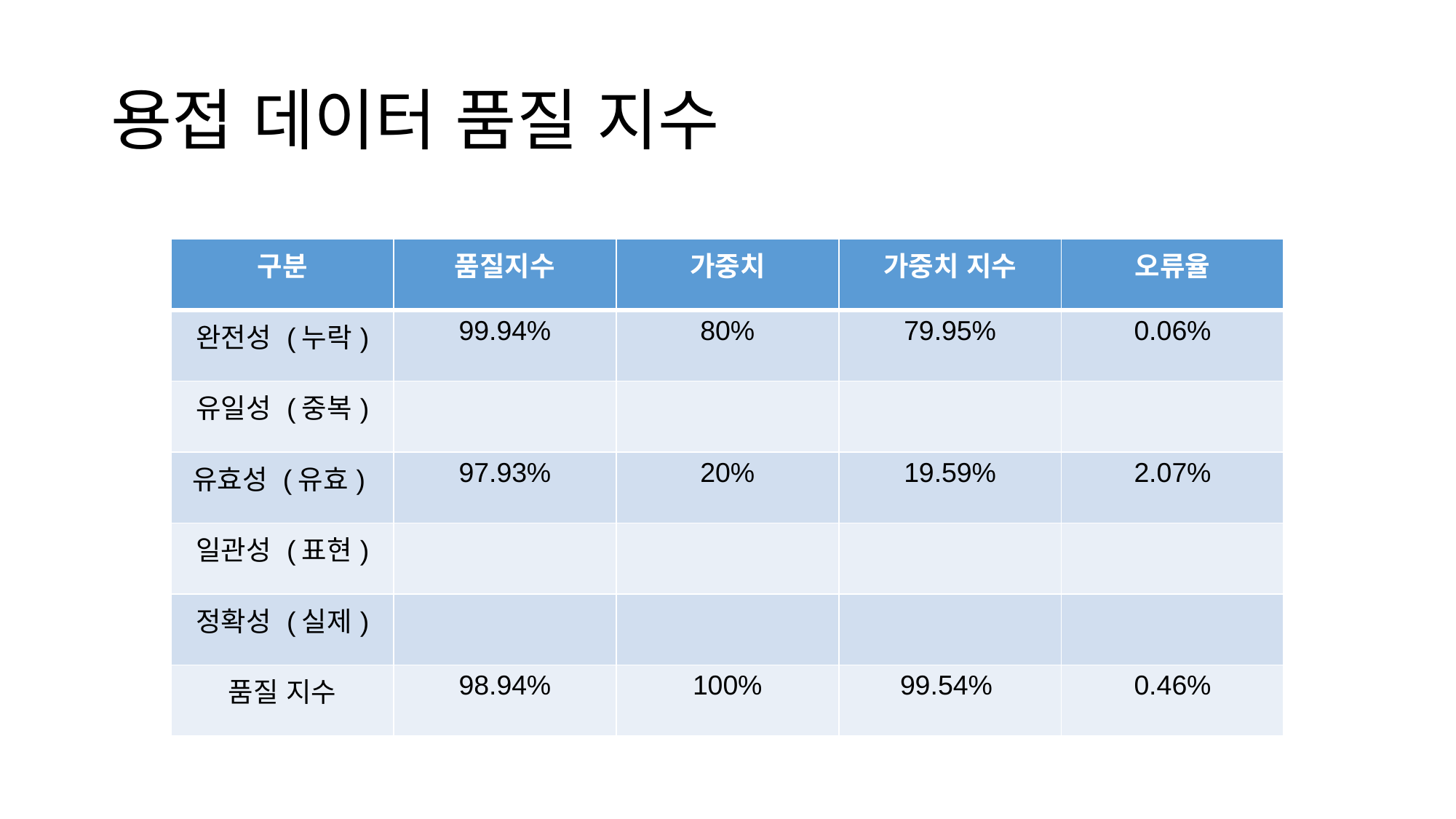

# 용접 데이터 품질 지수
| 구분 | 품질지수 | 가중치 | 가중치 지수 | 오류율 |
| --- | --- | --- | --- | --- |
| 완전성 (누락) | 99.94% | 80% | 79.95% | 0.06% |
| 유일성 (중복) |  |  |  |  |
| 유효성 (유효) | 97.93% | 20% | 19.59% | 2.07% |
| 일관성 (표현) |  |  |  |  |
| 정확성 (실제) |  |  |  |  |
| 품질 지수 | 98.94% | 100% | 99.54% | 0.46% |